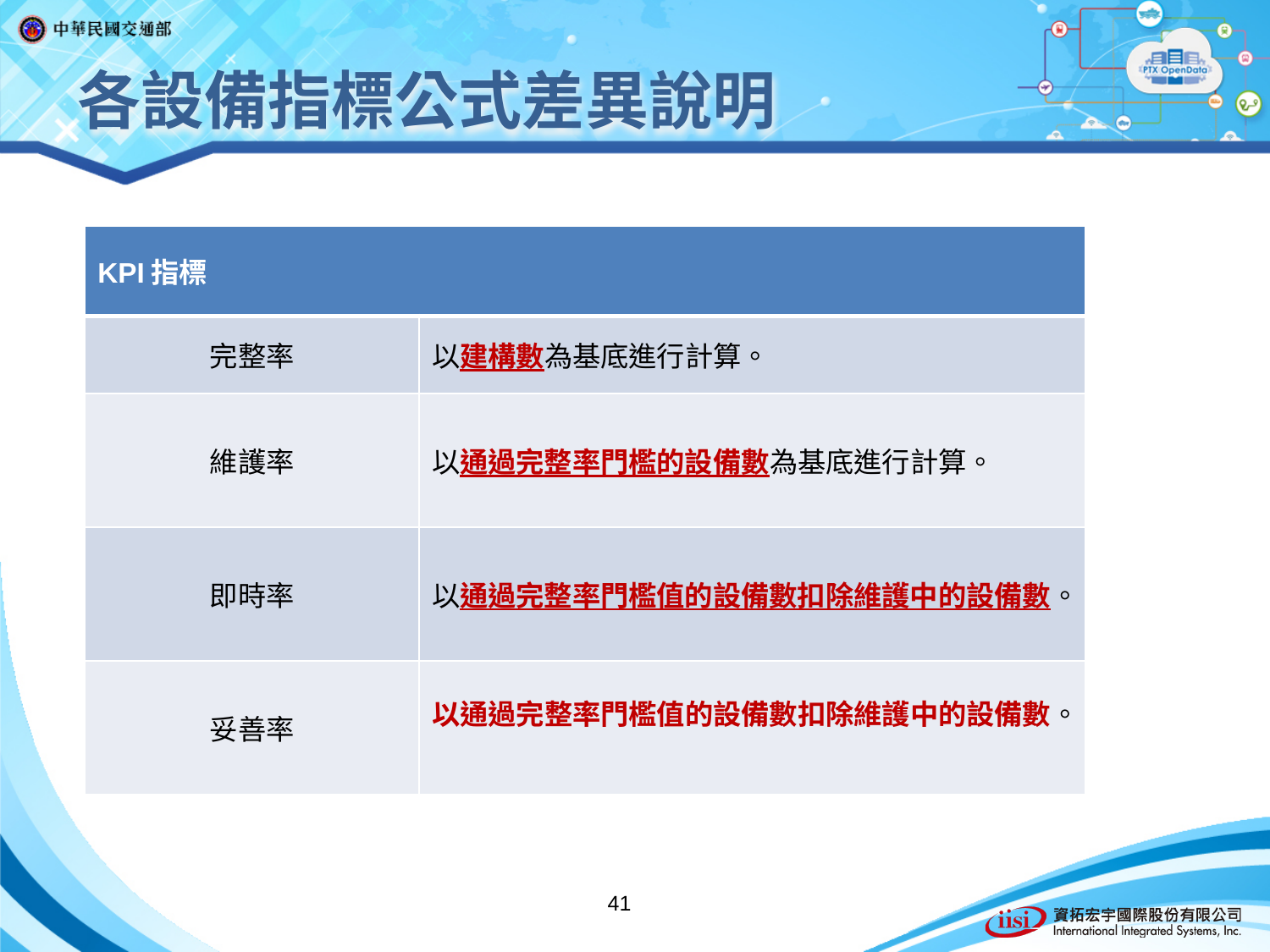

# 各設備指標公式差異說明
| KPI指標 |  |
| --- | --- |
| 完整率 | 以建構數為基底進行計算。 |
| 維護率 | 以通過完整率門檻的設備數為基底進行計算。 |
| 即時率 | 以通過完整率門檻值的設備數扣除維護中的設備數。 |
| 妥善率 | 以通過完整率門檻值的設備數扣除維護中的設備數。 |
41